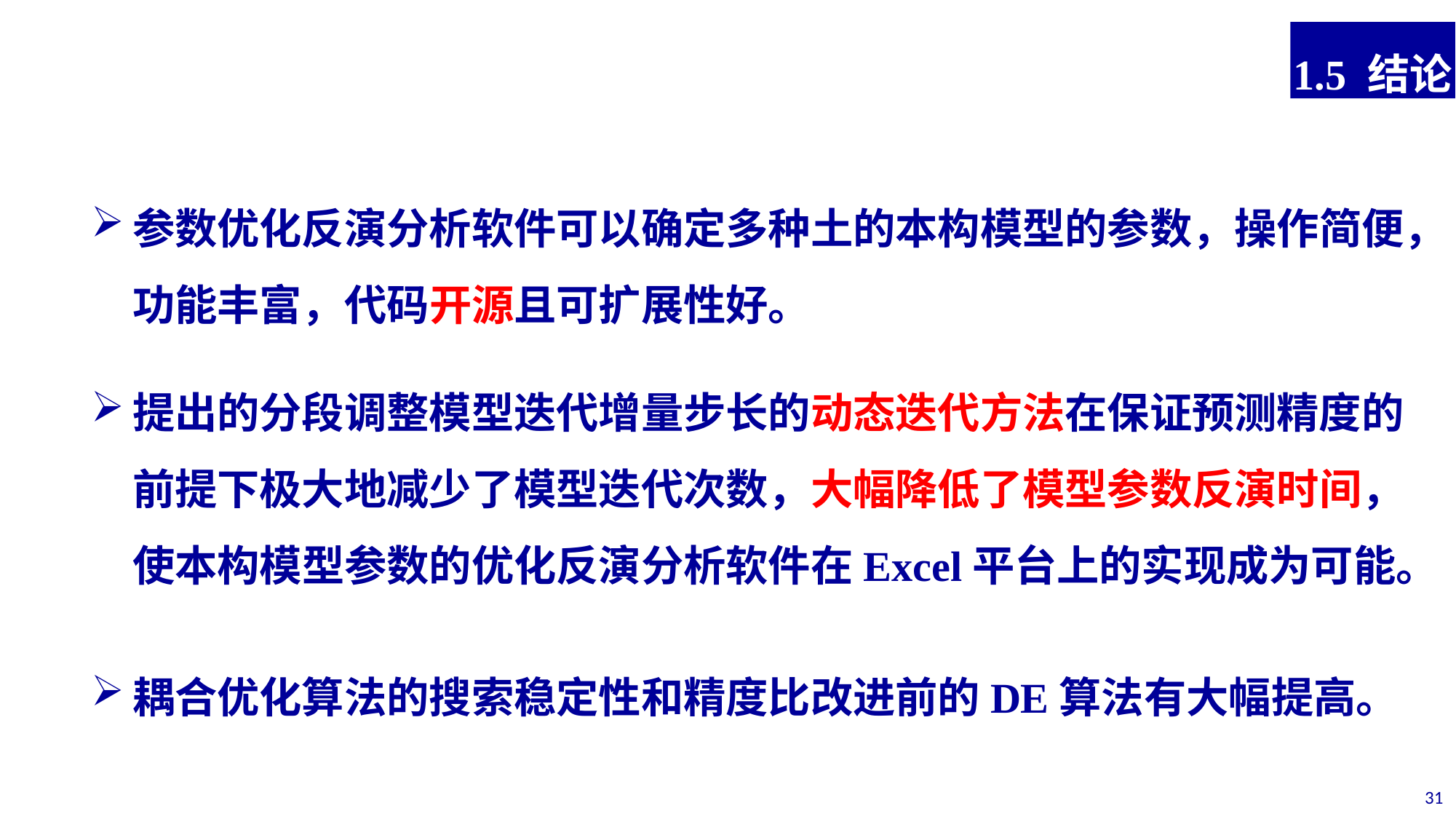

1.5 结论
参数优化反演分析软件可以确定多种土的本构模型的参数，操作简便，功能丰富，代码开源且可扩展性好。
提出的分段调整模型迭代增量步长的动态迭代方法在保证预测精度的前提下极大地减少了模型迭代次数，大幅降低了模型参数反演时间，使本构模型参数的优化反演分析软件在Excel平台上的实现成为可能。
耦合优化算法的搜索稳定性和精度比改进前的DE算法有大幅提高。
31